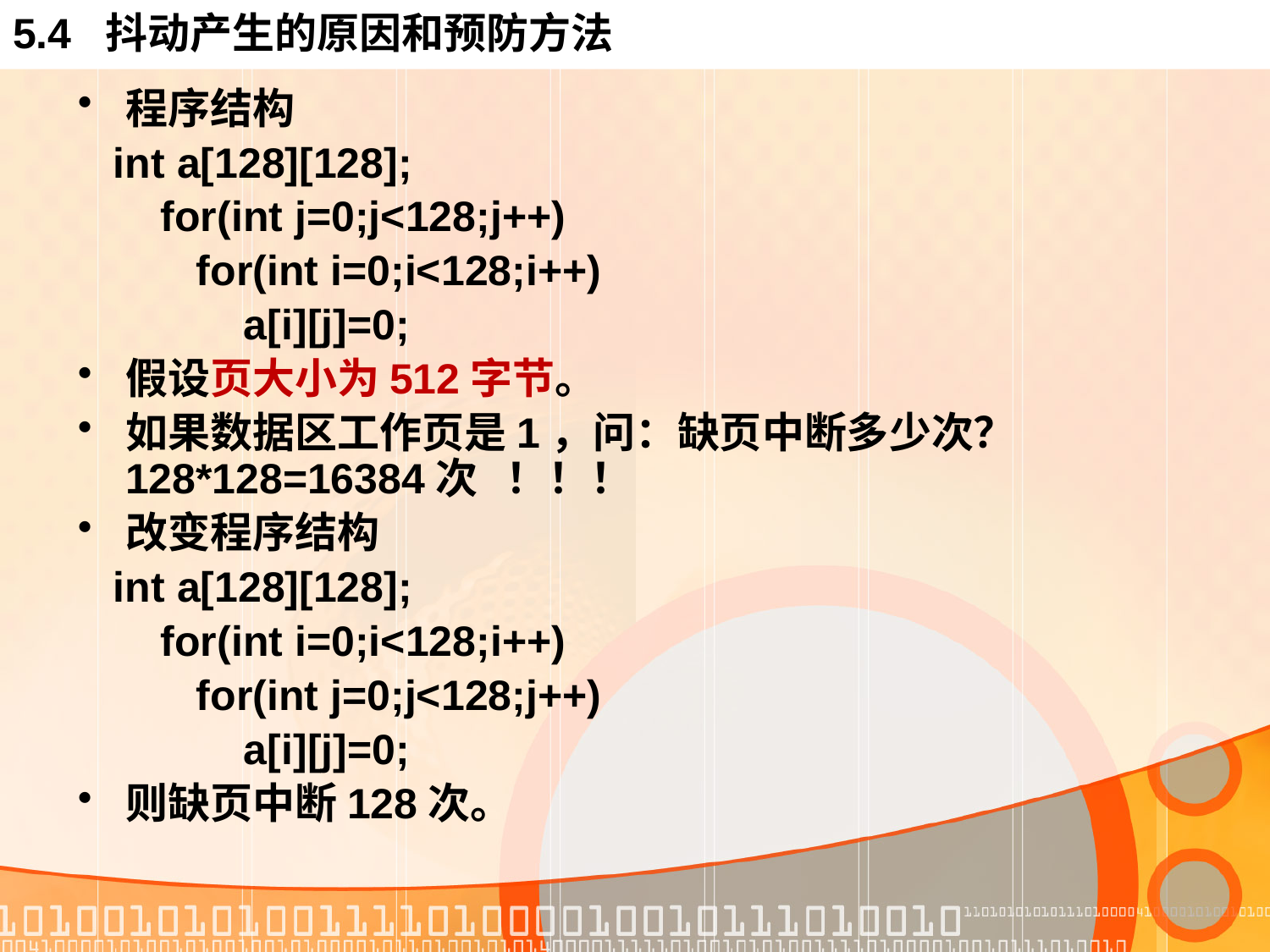

# 5.4  抖动产生的原因和预防方法
程序结构
   int a[128][128];
       for(int j=0;j<128;j++)
          for(int i=0;i<128;i++)
              a[i][j]=0;
假设页大小为512字节。
如果数据区工作页是1，问：缺页中断多少次？128*128=16384次   ！！！
改变程序结构
   int a[128][128];
       for(int i=0;i<128;i++)
          for(int j=0;j<128;j++)
              a[i][j]=0;
则缺页中断128次。